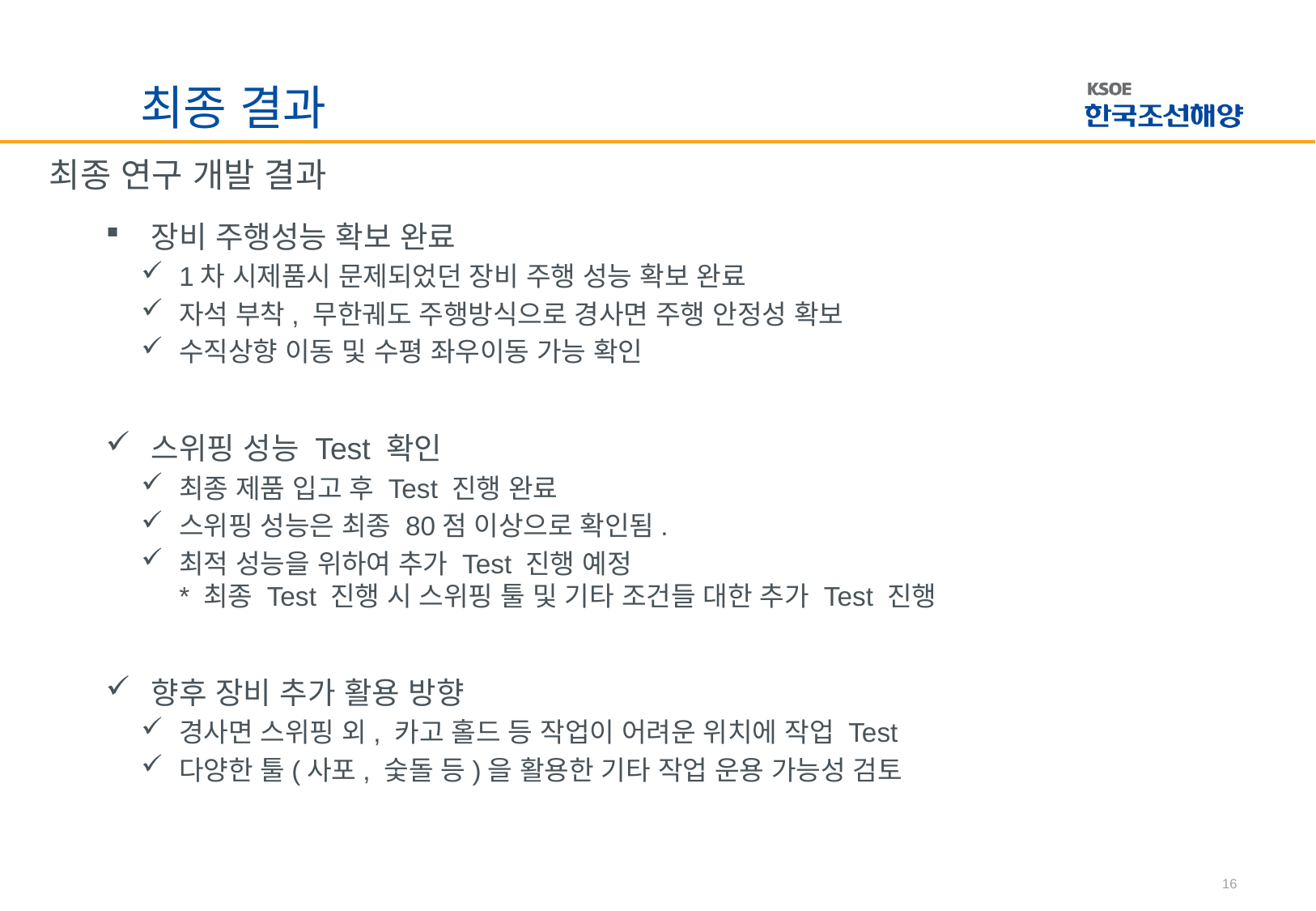

# 최종 결과
최종 연구 개발 결과
장비 주행성능 확보 완료
1차 시제품시 문제되었던 장비 주행 성능 확보 완료
자석 부착, 무한궤도 주행방식으로 경사면 주행 안정성 확보
수직상향 이동 및 수평 좌우이동 가능 확인

스위핑 성능 Test 확인
최종 제품 입고 후 Test 진행 완료
스위핑 성능은 최종 80점 이상으로 확인됨.
최적 성능을 위하여 추가 Test 진행 예정
* 최종 Test 진행 시 스위핑 툴 및 기타 조건들 대한 추가 Test 진행

향후 장비 추가 활용 방향
경사면 스위핑 외, 카고 홀드 등 작업이 어려운 위치에 작업 Test
다양한 툴(사포, 숯돌 등)을 활용한 기타 작업 운용 가능성 검토
16